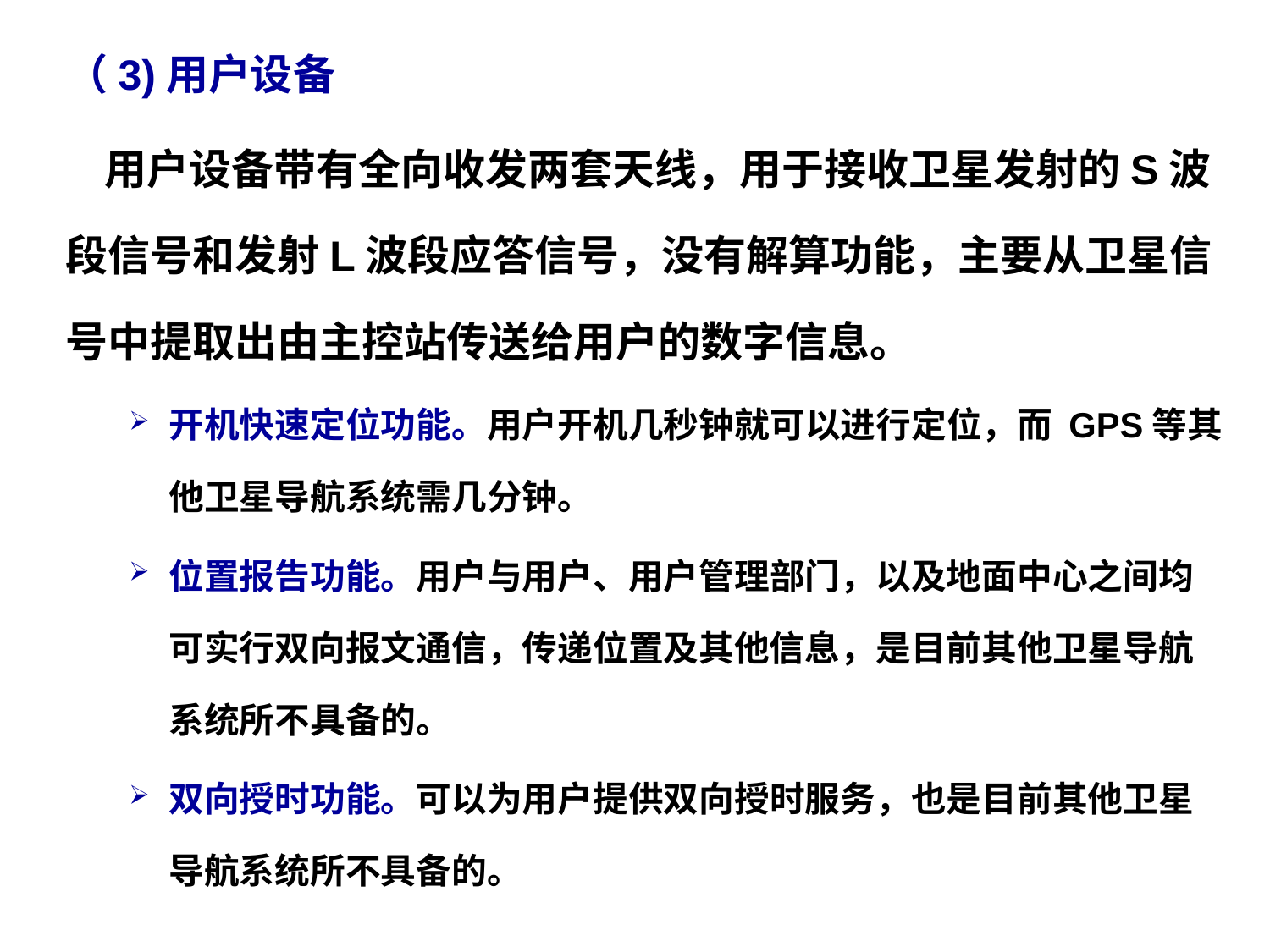

（3)用户设备
   用户设备带有全向收发两套天线，用于接收卫星发射的S波段信号和发射L波段应答信号，没有解算功能，主要从卫星信号中提取出由主控站传送给用户的数字信息。
开机快速定位功能。用户开机几秒钟就可以进行定位，而 GPS等其他卫星导航系统需几分钟。
位置报告功能。用户与用户、用户管理部门，以及地面中心之间均可实行双向报文通信，传递位置及其他信息，是目前其他卫星导航系统所不具备的。
双向授时功能。可以为用户提供双向授时服务，也是目前其他卫星导航系统所不具备的。